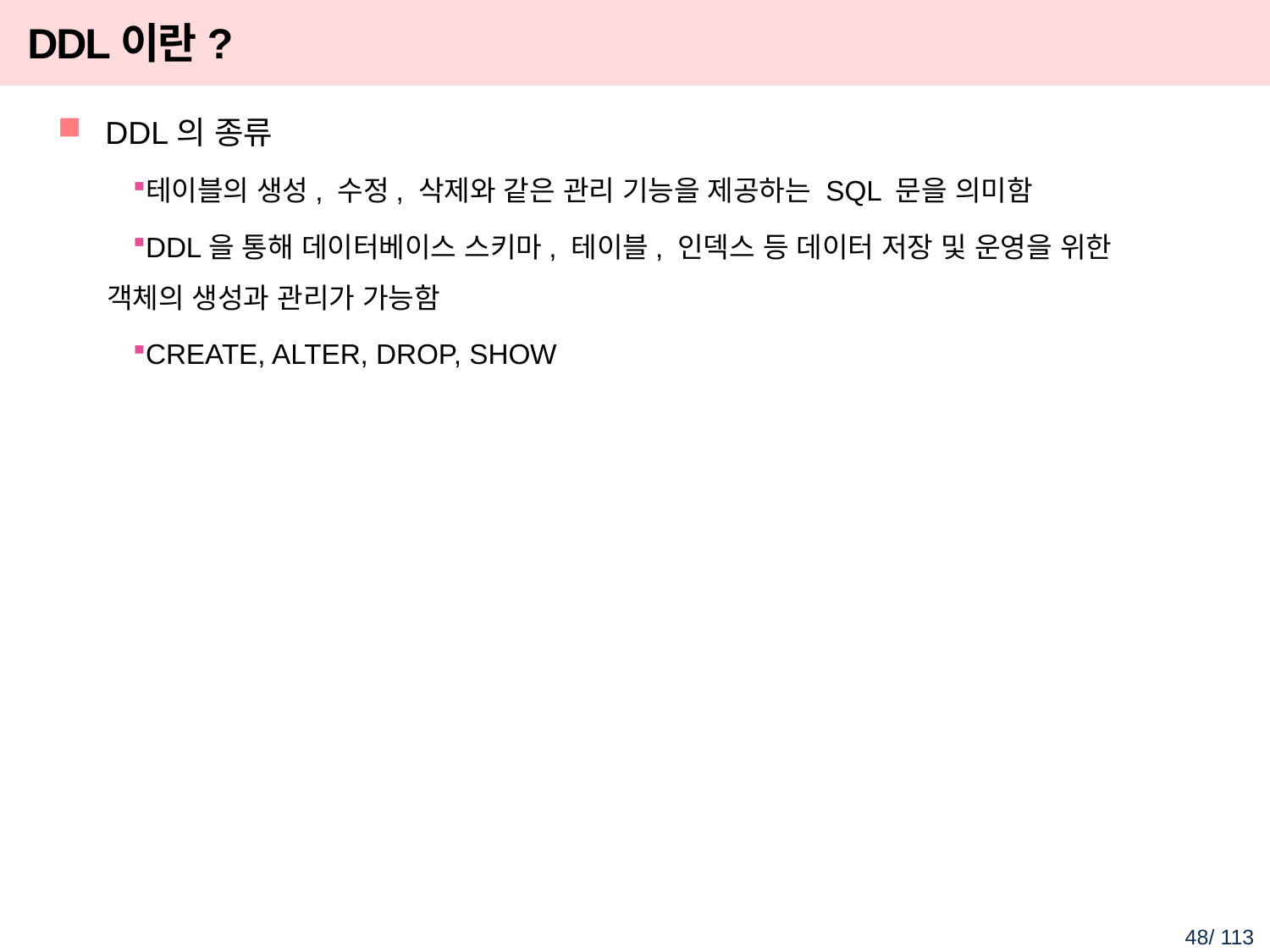

# DDL이란?
DDL의 종류
테이블의 생성, 수정, 삭제와 같은 관리 기능을 제공하는 SQL 문을 의미함
DDL을 통해 데이터베이스 스키마, 테이블, 인덱스 등 데이터 저장 및 운영을 위한 객체의 생성과 관리가 가능함
CREATE, ALTER, DROP, SHOW